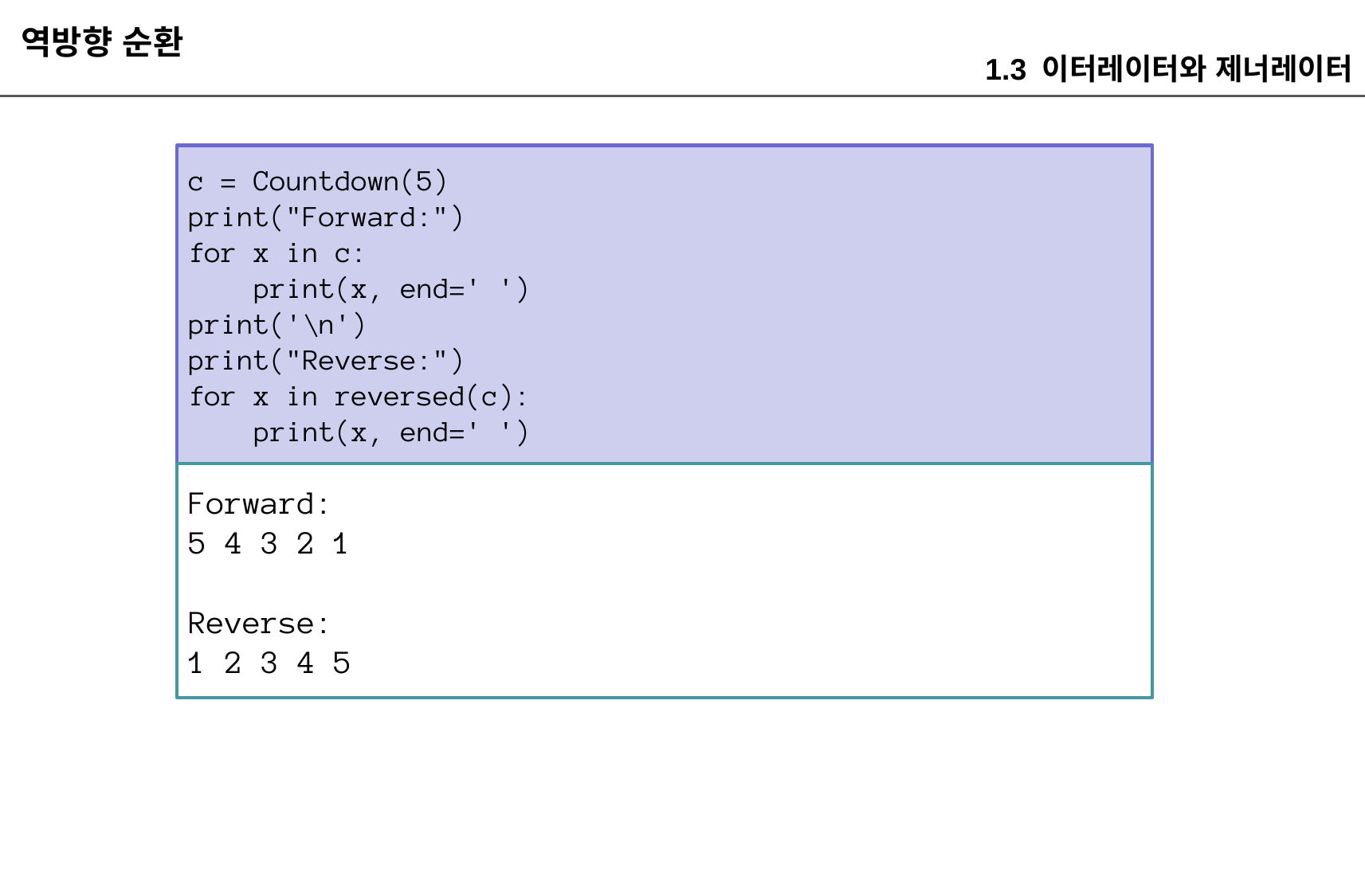

역방향 순환
1.3 이터레이터와 제너레이터
c = Countdown(5)
print("Forward:")
for x in c:
    print(x, end=' ')
print('\n')
print("Reverse:")
for x in reversed(c):
    print(x, end=' ')
Forward:
5 4 3 2 1

Reverse:
1 2 3 4 5